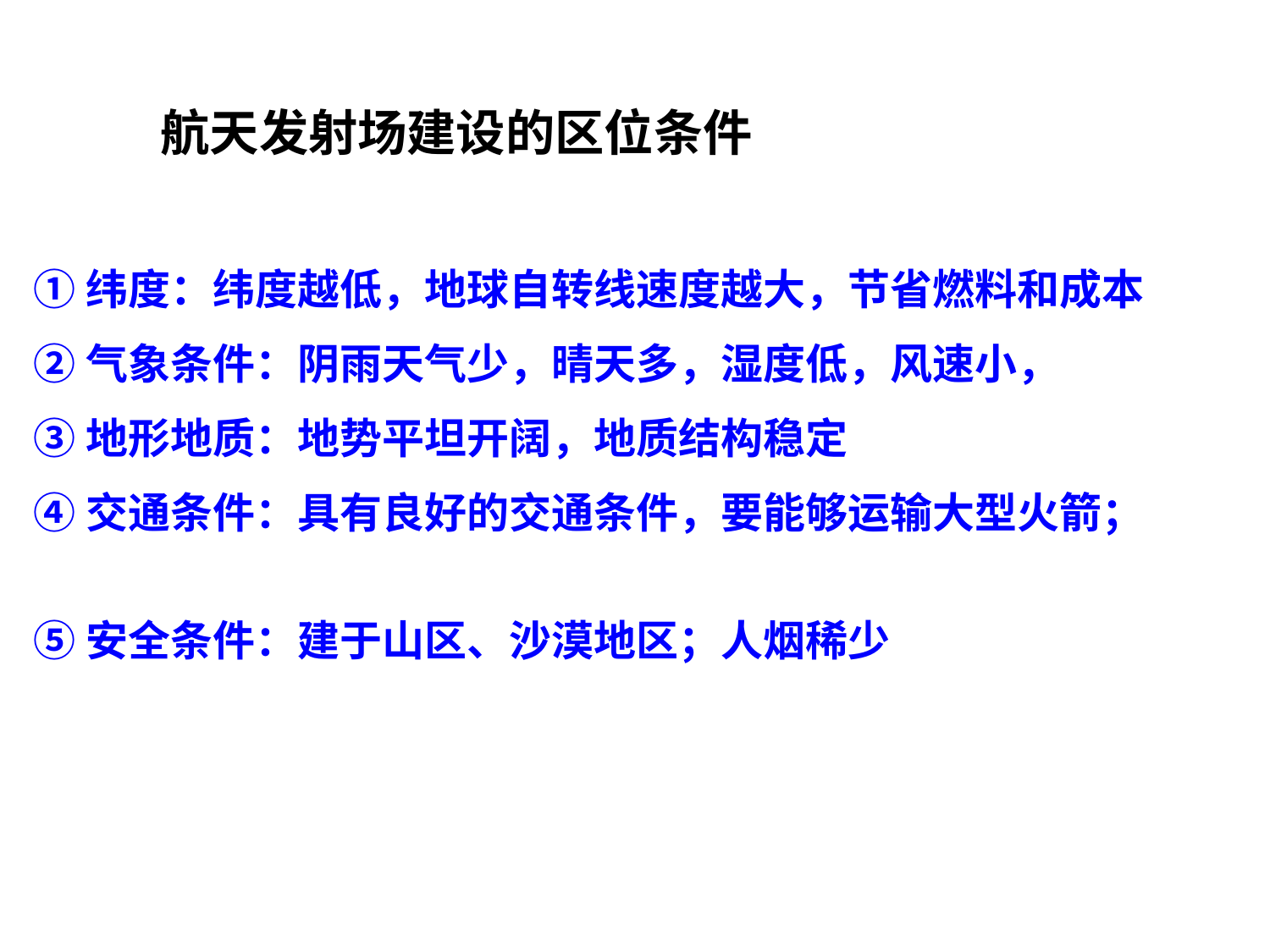

航天发射场建设的区位条件
①纬度：纬度越低，地球自转线速度越大，节省燃料和成本
②气象条件：阴雨天气少，晴天多，湿度低，风速小，
③地形地质：地势平坦开阔，地质结构稳定
④交通条件：具有良好的交通条件，要能够运输大型火箭；
⑤安全条件：建于山区、沙漠地区；人烟稀少